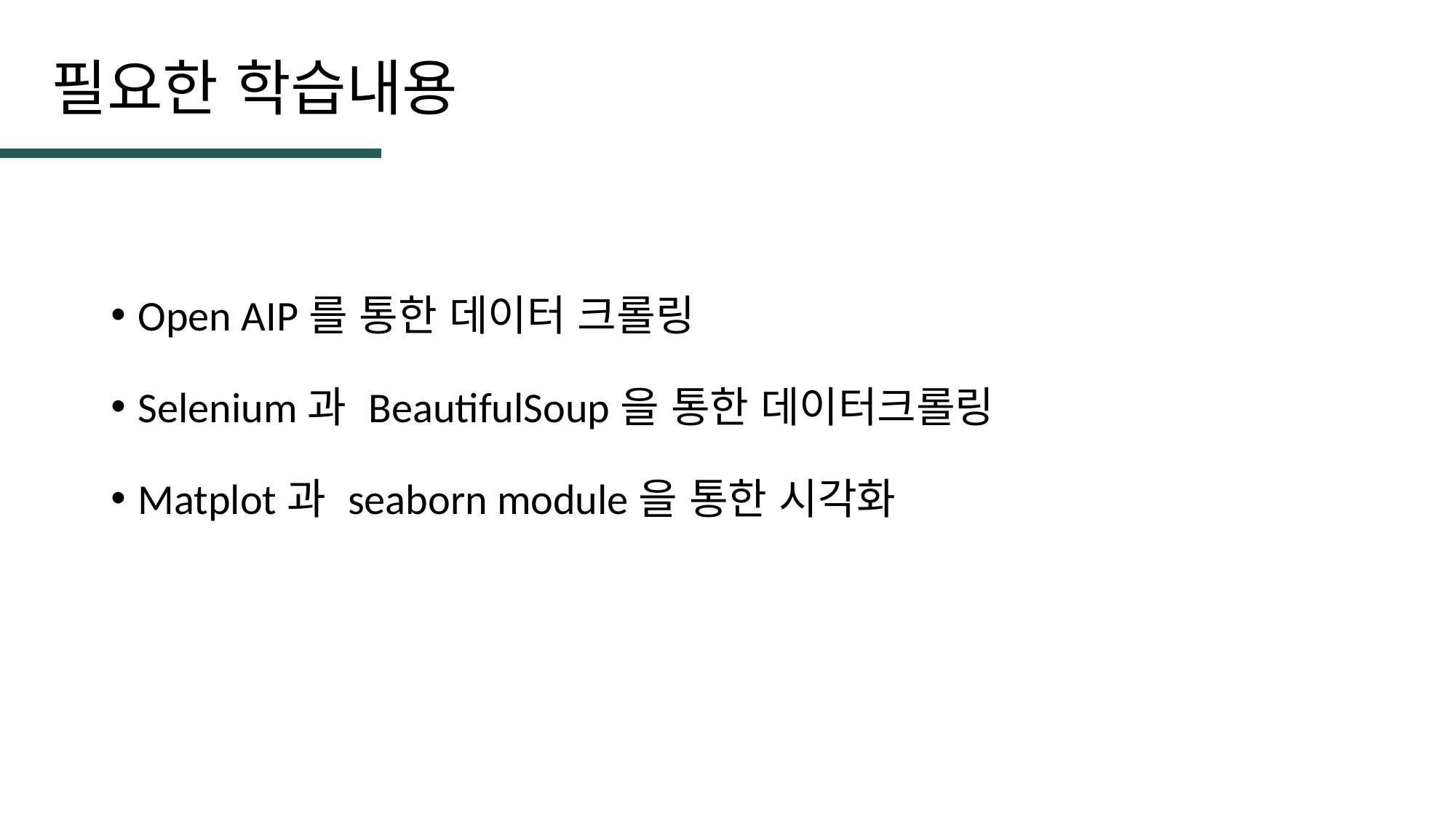

필요한 학습내용
Open AIP를 통한 데이터 크롤링
Selenium과 BeautifulSoup을 통한 데이터크롤링
Matplot과 seaborn module을 통한 시각화